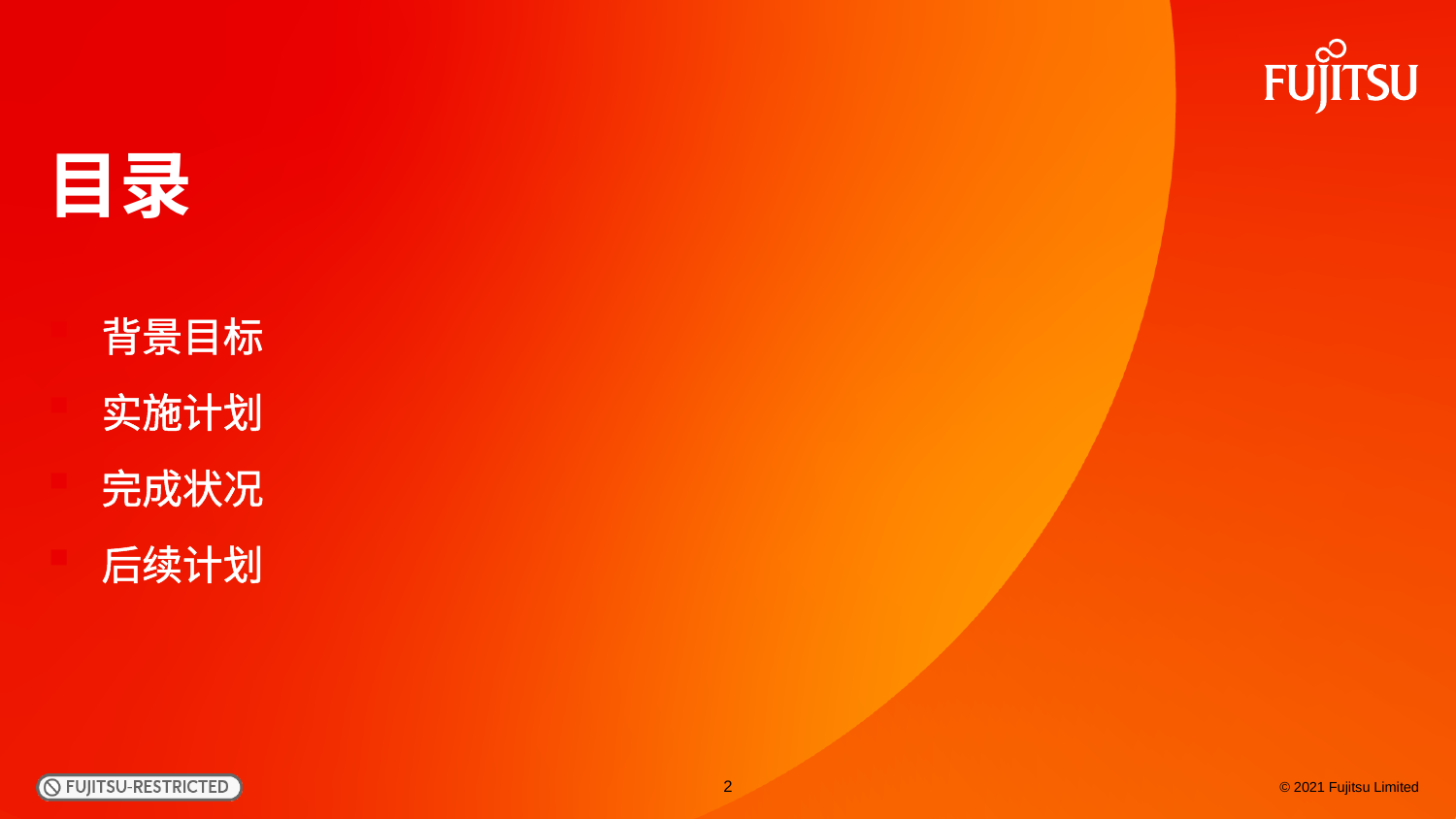

# 目录
背景目标
实施计划
完成状况
后续计划

2
© 2021 Fujitsu Limited